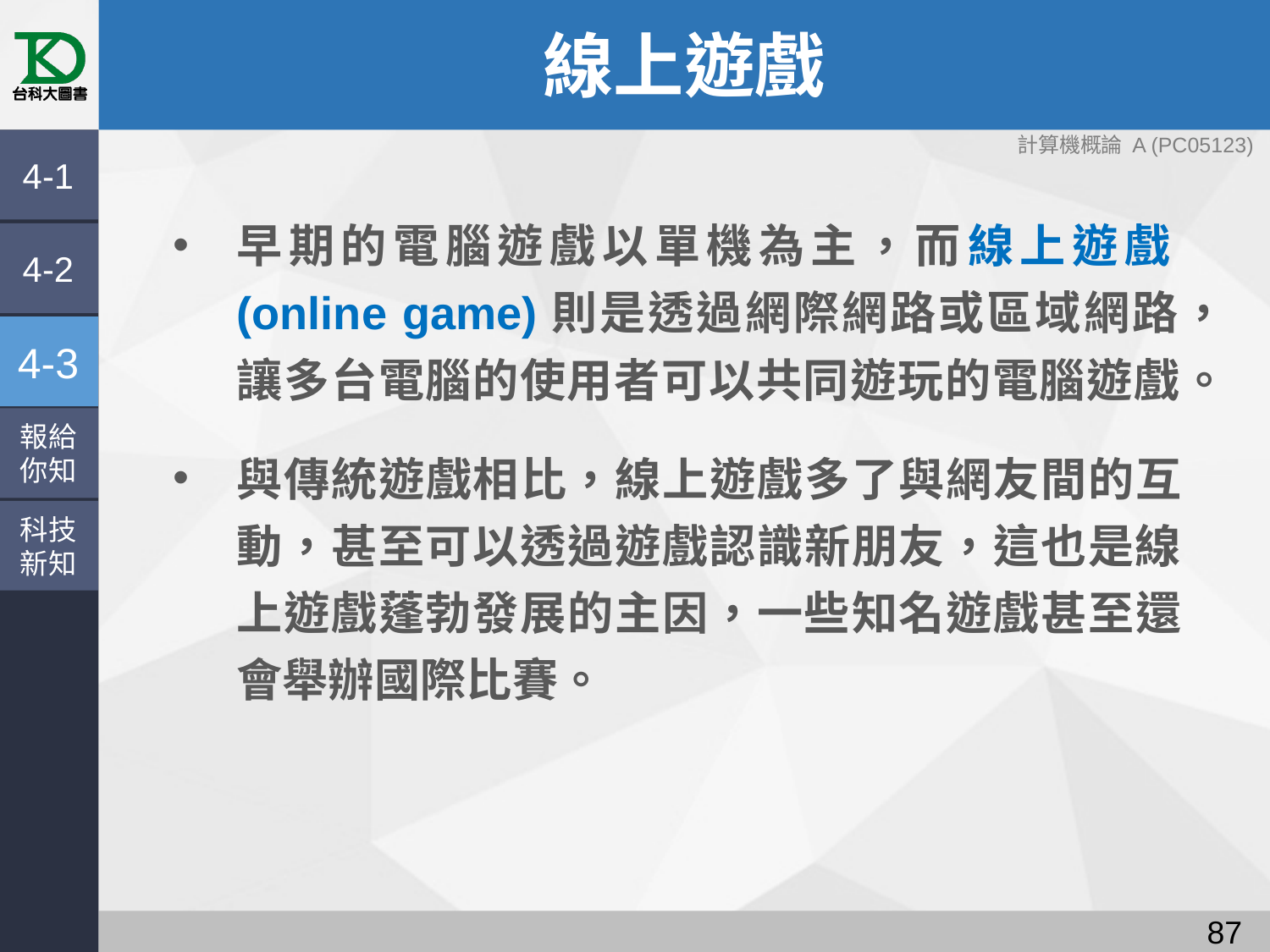

# 線上遊戲
4-1
早期的電腦遊戲以單機為主，而線上遊戲(online game)則是透過網際網路或區域網路，讓多台電腦的使用者可以共同遊玩的電腦遊戲。
與傳統遊戲相比，線上遊戲多了與網友間的互動，甚至可以透過遊戲認識新朋友，這也是線上遊戲蓬勃發展的主因，一些知名遊戲甚至還會舉辦國際比賽。
4-2
4-3
報給
你知
科技
新知
87